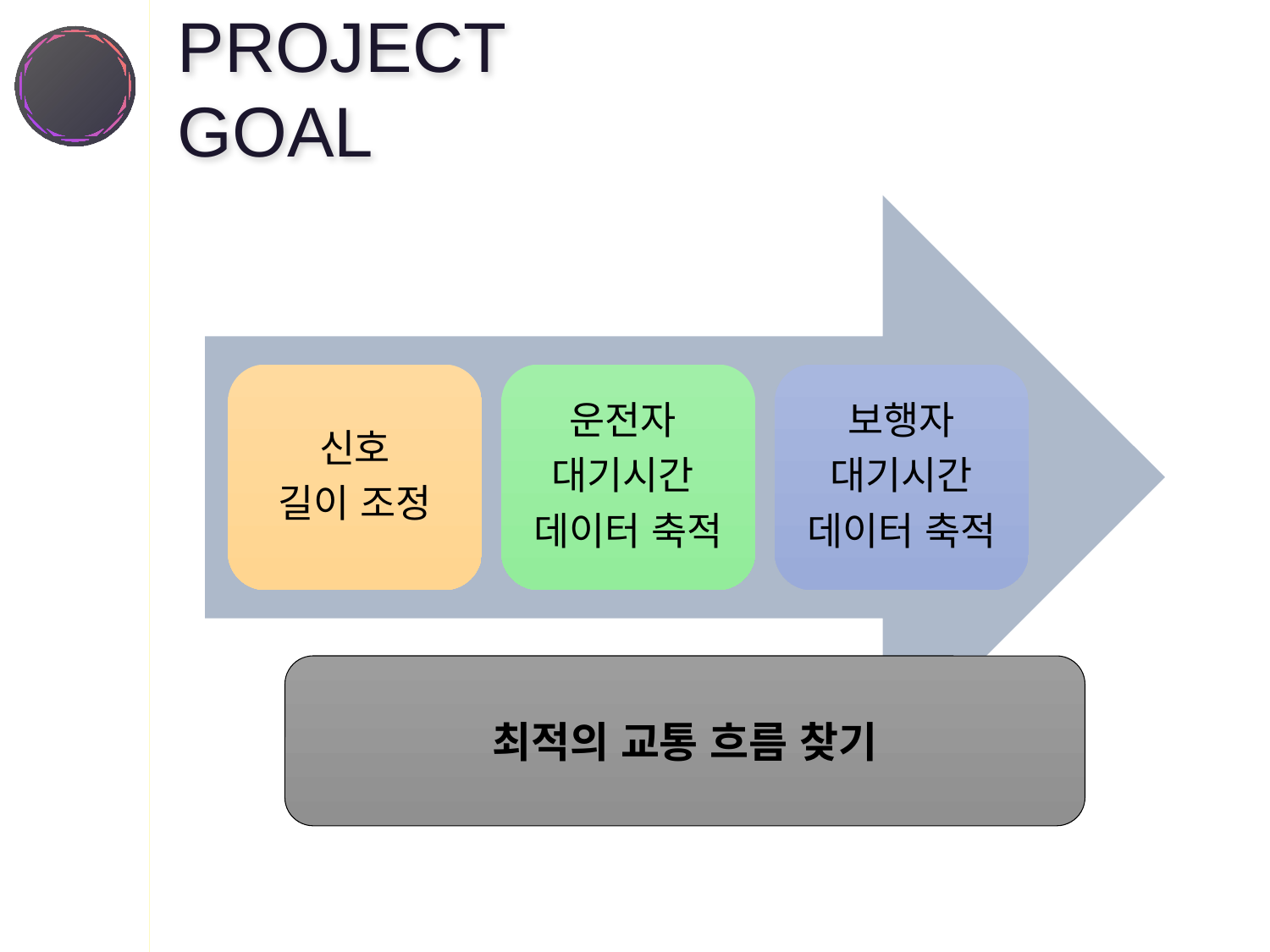

# PROJECT GOAL
02

신호
길이 조정
운전자
대기시간
데이터 축적
보행자
대기시간
데이터 축적
최적의 교통 흐름 찾기